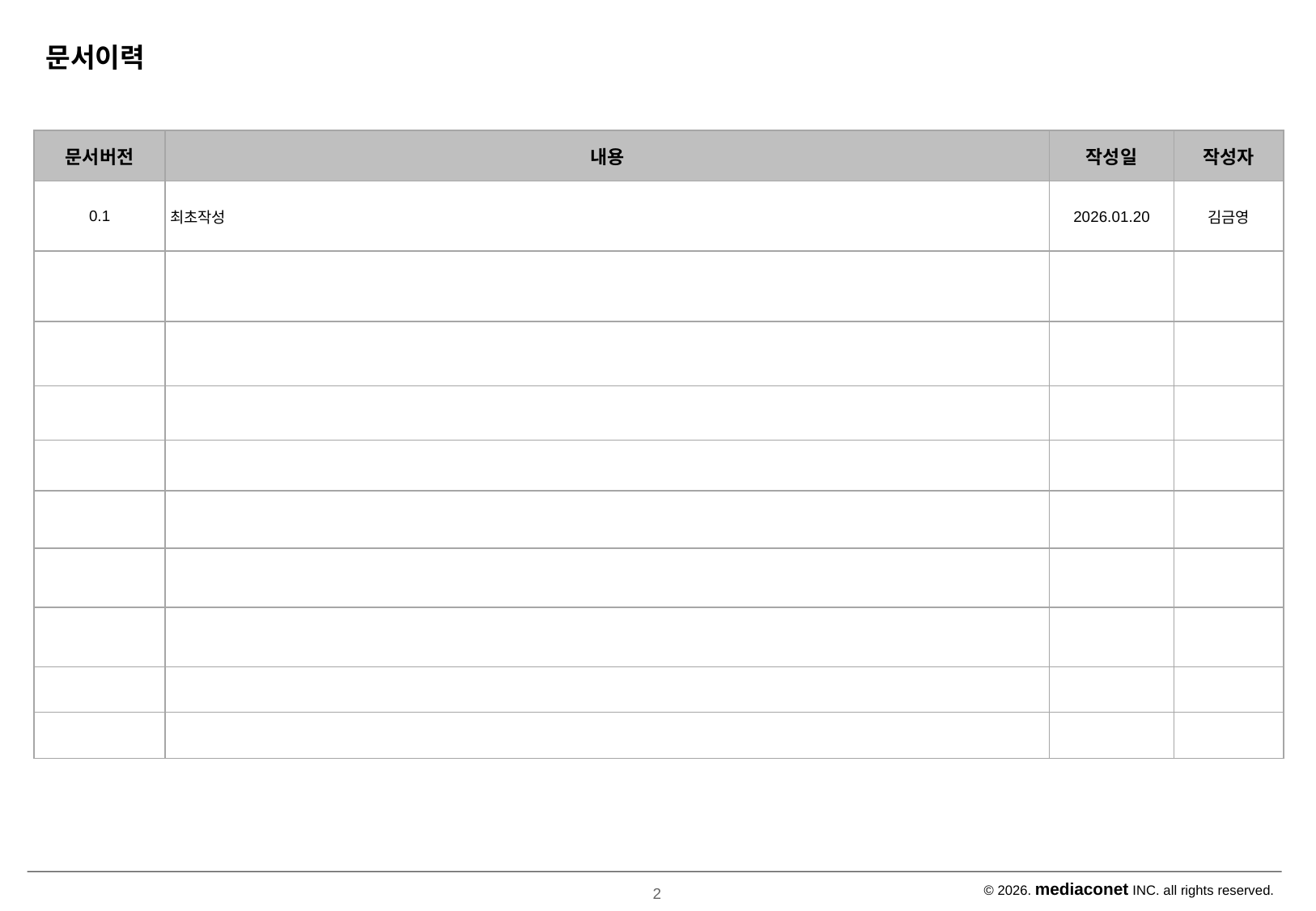

# 문서이력
| 문서버전 | 내용 | 작성일 | 작성자 |
| --- | --- | --- | --- |
| 0.1 | 최초작성 | 2026.01.20 | 김금영 |
|  |  |  |  |
|  |  |  |  |
|  |  |  |  |
|  |  |  |  |
|  |  |  |  |
|  |  |  |  |
|  |  |  |  |
|  |  |  |  |
|  |  |  |  |